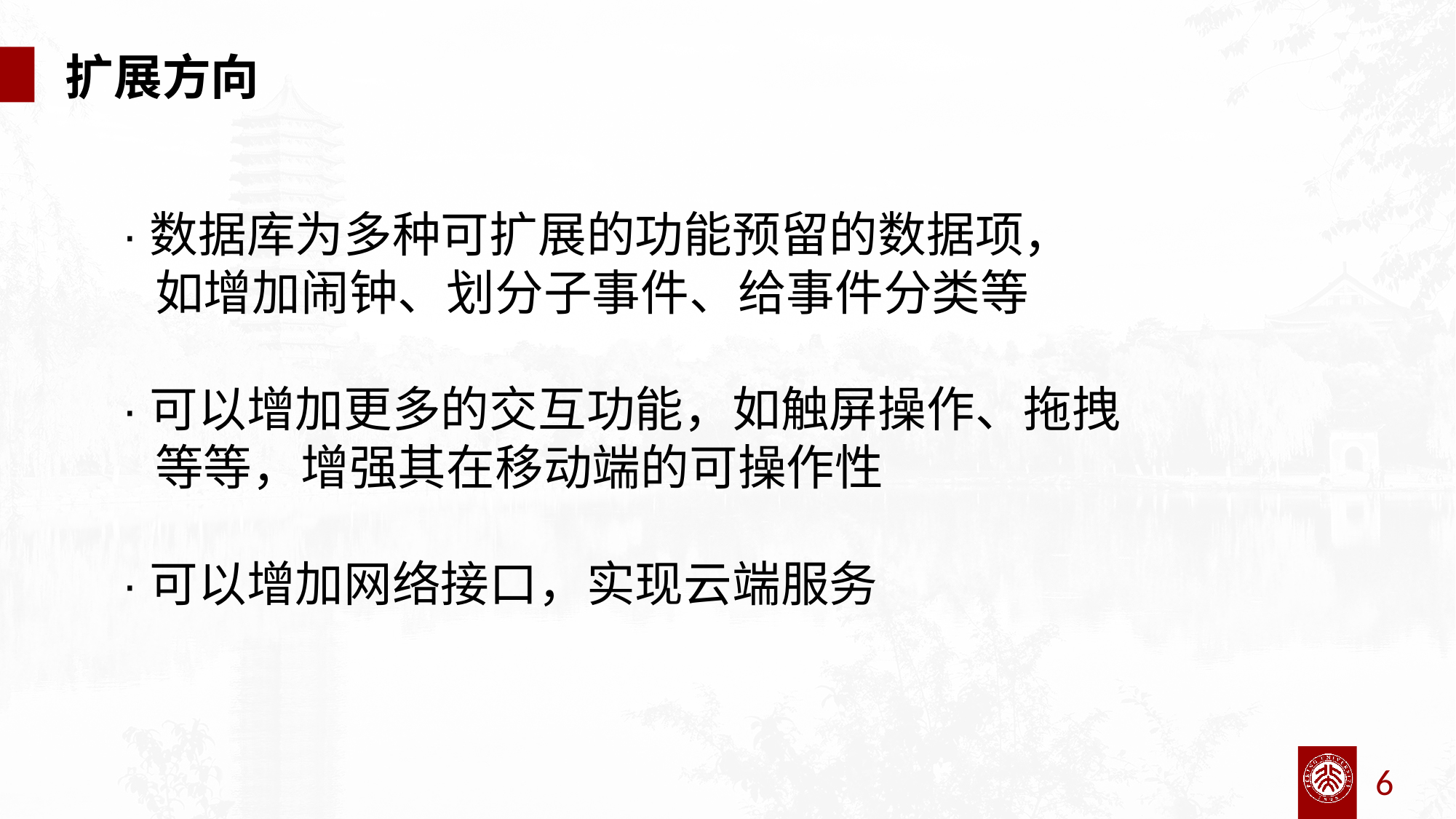

扩展方向

·数据库为多种可扩展的功能预留的数据项，
  如增加闹钟、划分子事件、给事件分类等

·可以增加更多的交互功能，如触屏操作、拖拽
  等等，增强其在移动端的可操作性

·可以增加网络接口，实现云端服务
6